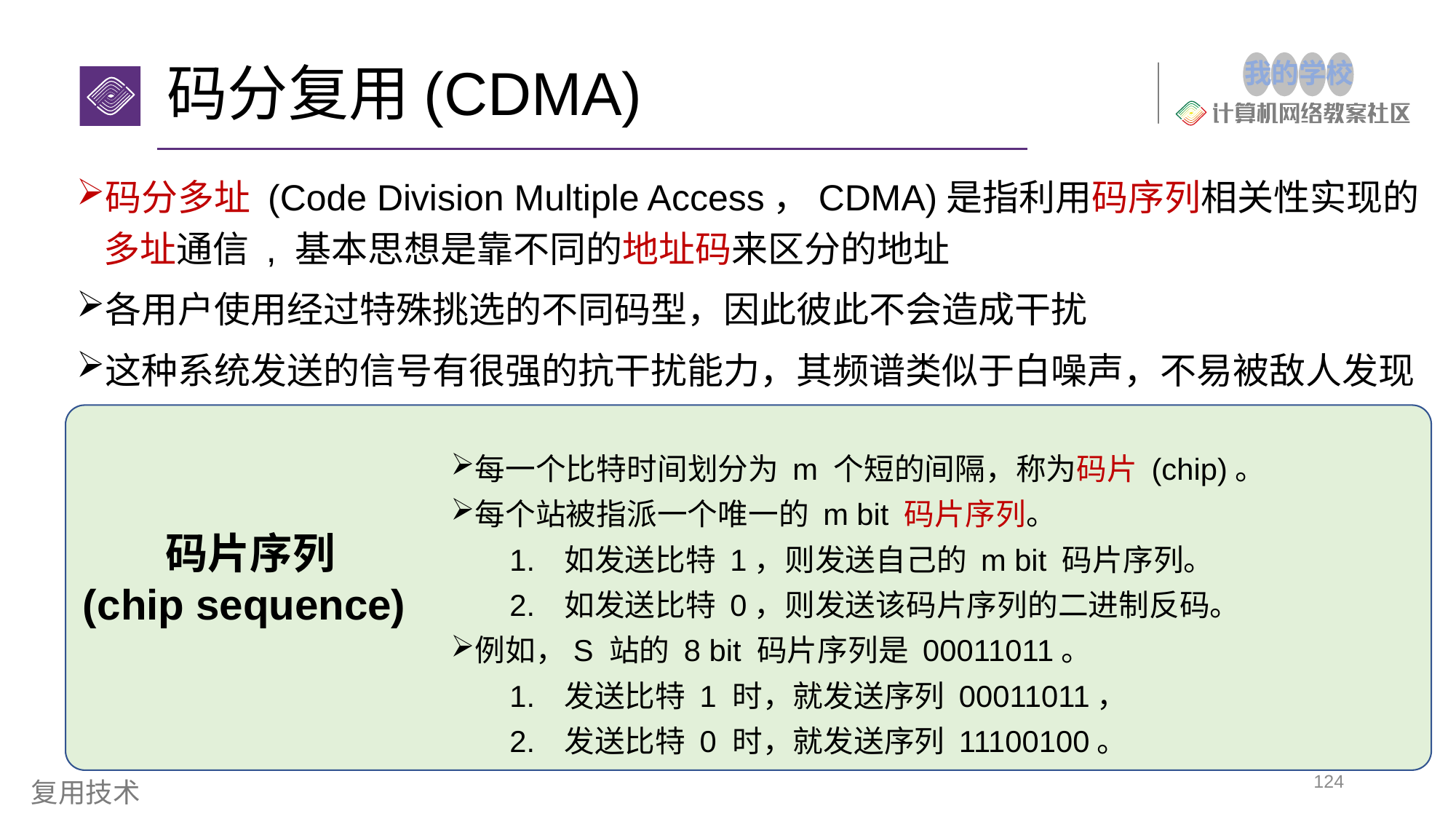

# 码分复用(CDMA)
码分多址 (Code Division Multiple Access，CDMA)是指利用码序列相关性实现的多址通信 , 基本思想是靠不同的地址码来区分的地址
各用户使用经过特殊挑选的不同码型，因此彼此不会造成干扰
这种系统发送的信号有很强的抗干扰能力，其频谱类似于白噪声，不易被敌人发现

每一个比特时间划分为 m 个短的间隔，称为码片 (chip)。
每个站被指派一个唯一的 m bit 码片序列。
如发送比特 1，则发送自己的 m bit 码片序列。
如发送比特 0，则发送该码片序列的二进制反码。
例如，S 站的 8 bit 码片序列是 00011011。
发送比特 1 时，就发送序列 00011011，
发送比特 0 时，就发送序列 11100100。
码片序列
(chip sequence)
124
复用技术